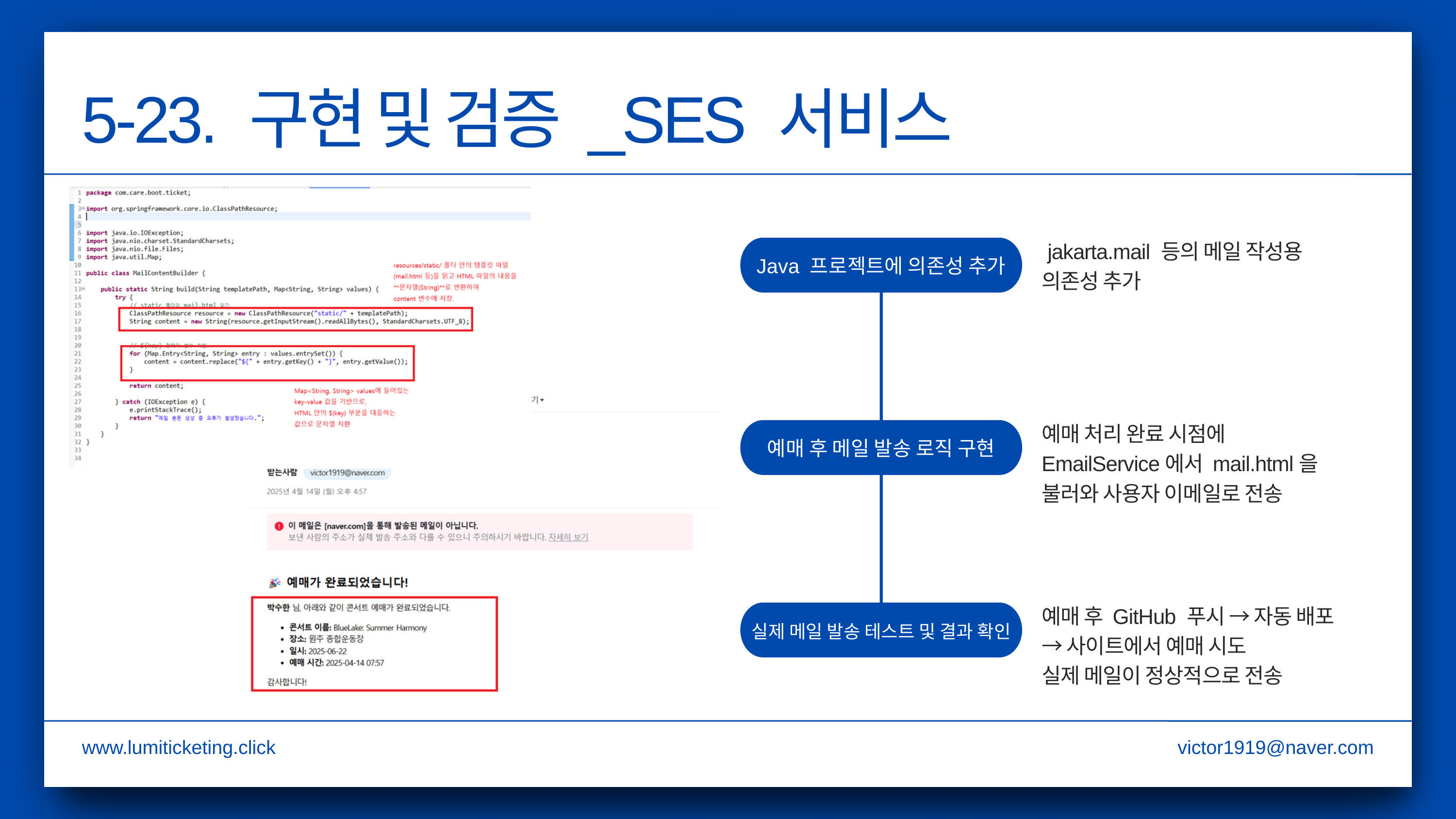

5-23. 구현 및 검증 _SES 서비스

 jakarta.mail 등의 메일 작성용
의존성 추가

Java 프로젝트에 의존성 추가

예매 처리 완료 시점에 EmailService에서 mail.html을 불러와 사용자 이메일로 전송

예매 후 메일 발송 로직 구현
예매 후 GitHub 푸시 → 자동 배포 → 사이트에서 예매 시도
실제 메일이 정상적으로 전송

실제 메일 발송 테스트 및 결과 확인

www.lumiticketing.click
victor1919@naver.com